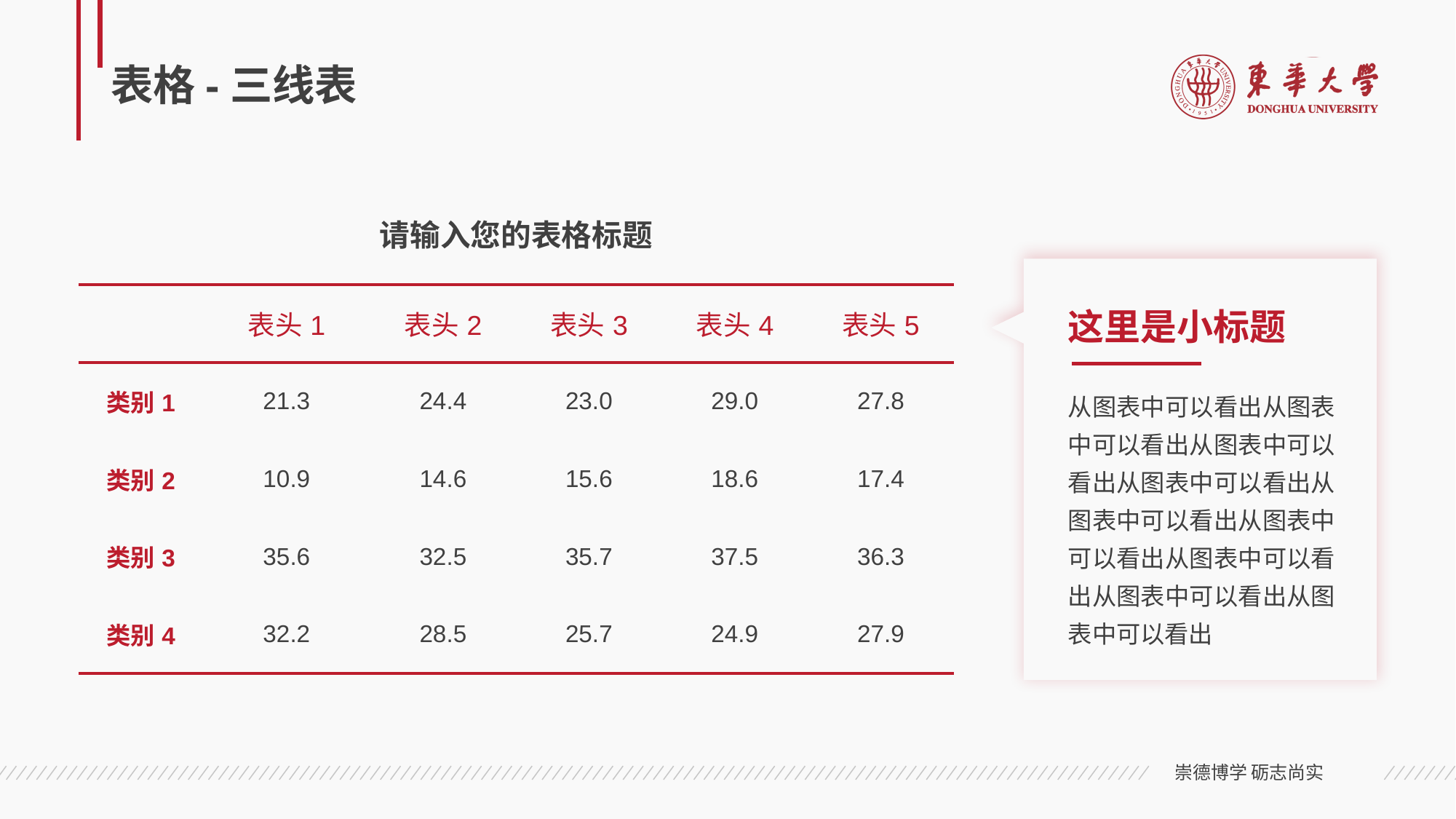

# 表格-三线表
请输入您的表格标题

|  | 表头1 | 表头2 | 表头3 | 表头4 | 表头5 |
| --- | --- | --- | --- | --- | --- |
| 类别1 | 21.3 | 24.4 | 23.0 | 29.0 | 27.8 |
| 类别2 | 10.9 | 14.6 | 15.6 | 18.6 | 17.4 |
| 类别3 | 35.6 | 32.5 | 35.7 | 37.5 | 36.3 |
| 类别4 | 32.2 | 28.5 | 25.7 | 24.9 | 27.9 |
这里是小标题
从图表中可以看出从图表中可以看出从图表中可以看出从图表中可以看出从图表中可以看出从图表中可以看出从图表中可以看出从图表中可以看出从图表中可以看出